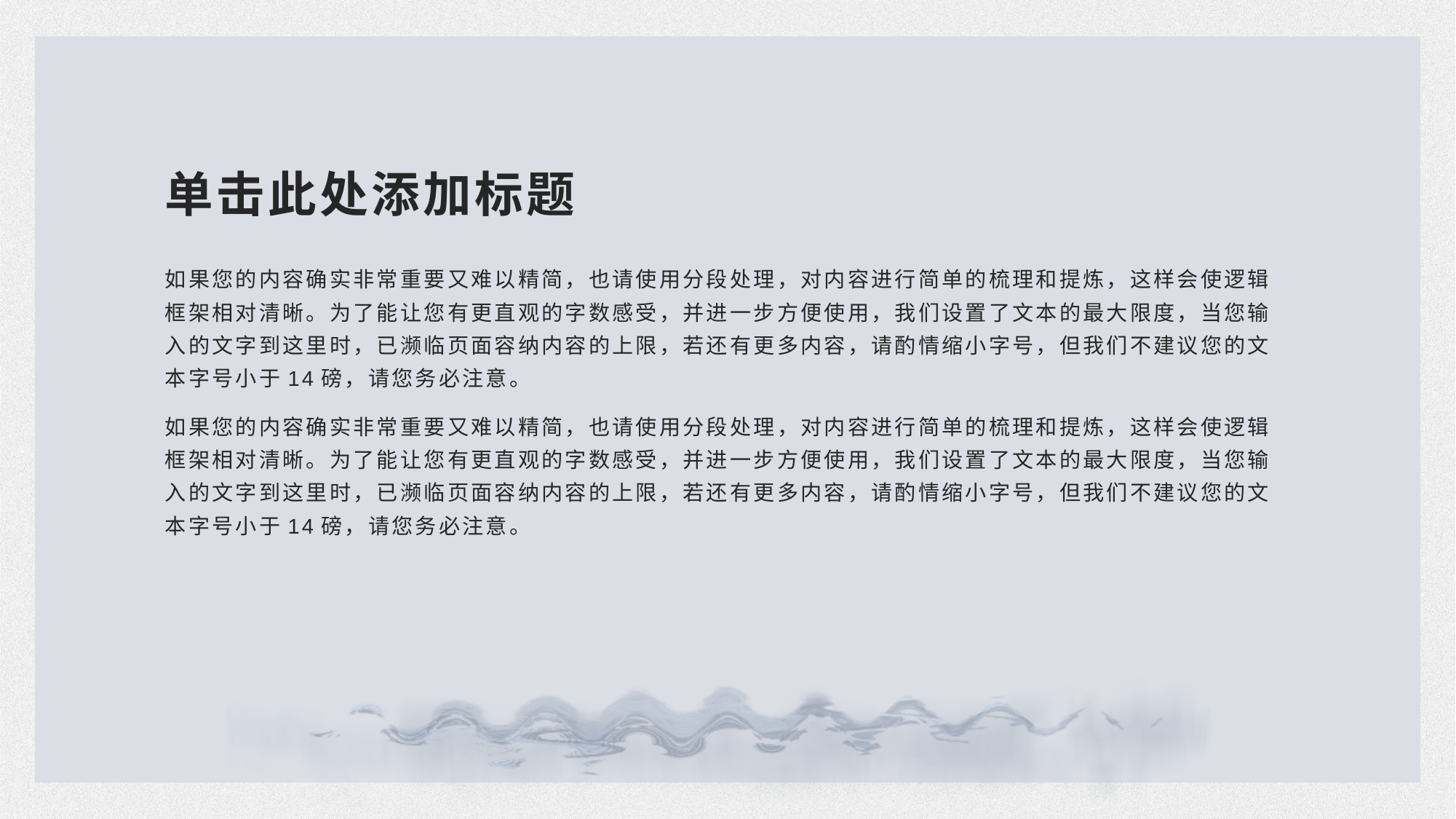

# 单击此处添加标题
如果您的内容确实非常重要又难以精简，也请使用分段处理，对内容进行简单的梳理和提炼，这样会使逻辑框架相对清晰。为了能让您有更直观的字数感受，并进一步方便使用，我们设置了文本的最大限度，当您输入的文字到这里时，已濒临页面容纳内容的上限，若还有更多内容，请酌情缩小字号，但我们不建议您的文本字号小于14磅，请您务必注意。
如果您的内容确实非常重要又难以精简，也请使用分段处理，对内容进行简单的梳理和提炼，这样会使逻辑框架相对清晰。为了能让您有更直观的字数感受，并进一步方便使用，我们设置了文本的最大限度，当您输入的文字到这里时，已濒临页面容纳内容的上限，若还有更多内容，请酌情缩小字号，但我们不建议您的文本字号小于14磅，请您务必注意。